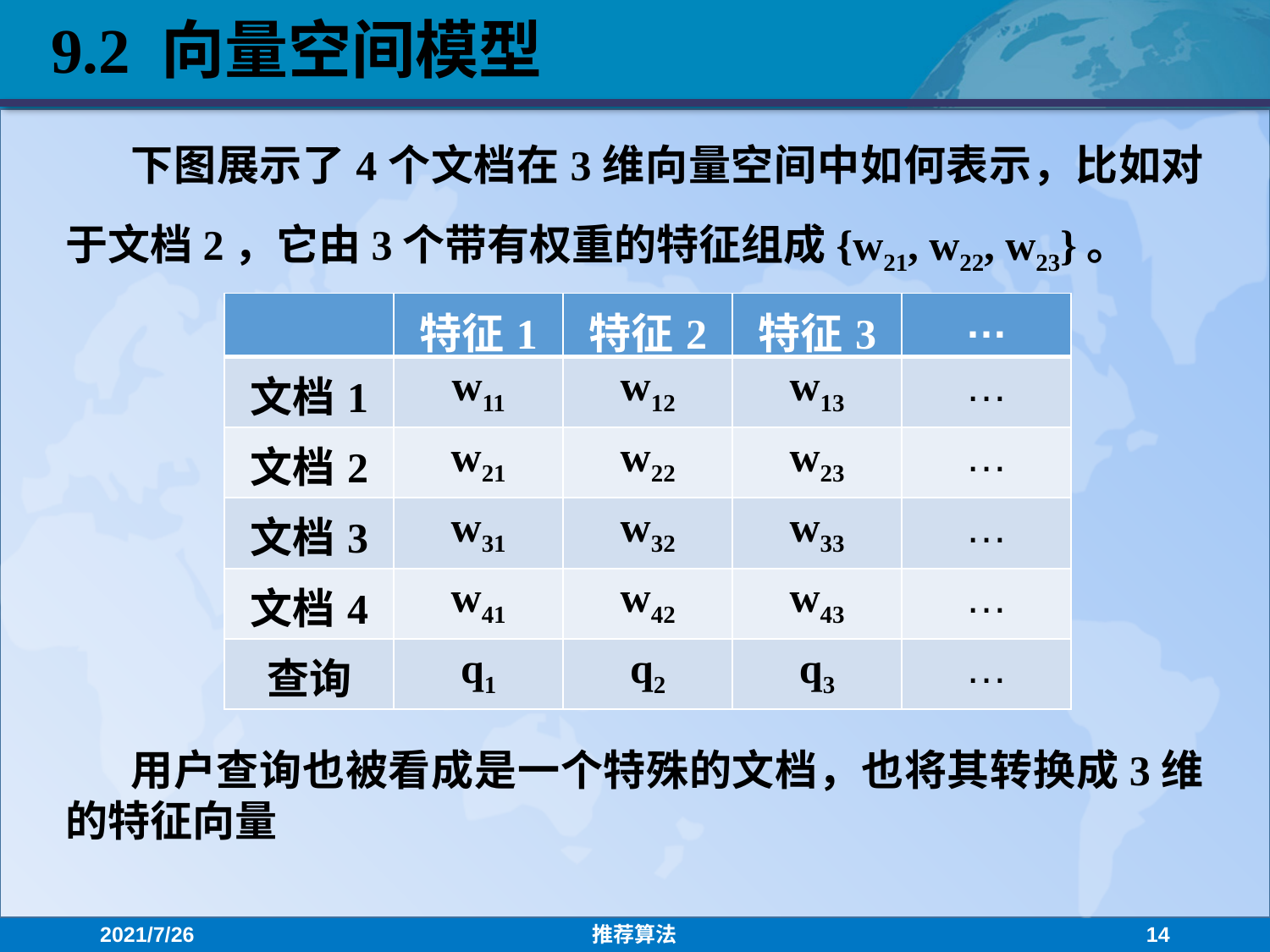

9.2 向量空间模型
下图展示了4个文档在3维向量空间中如何表示，比如对于文档2，它由3个带有权重的特征组成{w21, w22, w23}。

用户查询也被看成是一个特殊的文档，也将其转换成3维的特征向量
|  | 特征1 | 特征2 | 特征3 | … |
| --- | --- | --- | --- | --- |
| 文档1 | w11 | w12 | w13 | … |
| 文档2 | w21 | w22 | w23 | … |
| 文档3 | w31 | w32 | w33 | … |
| 文档4 | w41 | w42 | w43 | … |
| 查询 | q1 | q2 | q3 | … |
2021/7/26
推荐算法
14